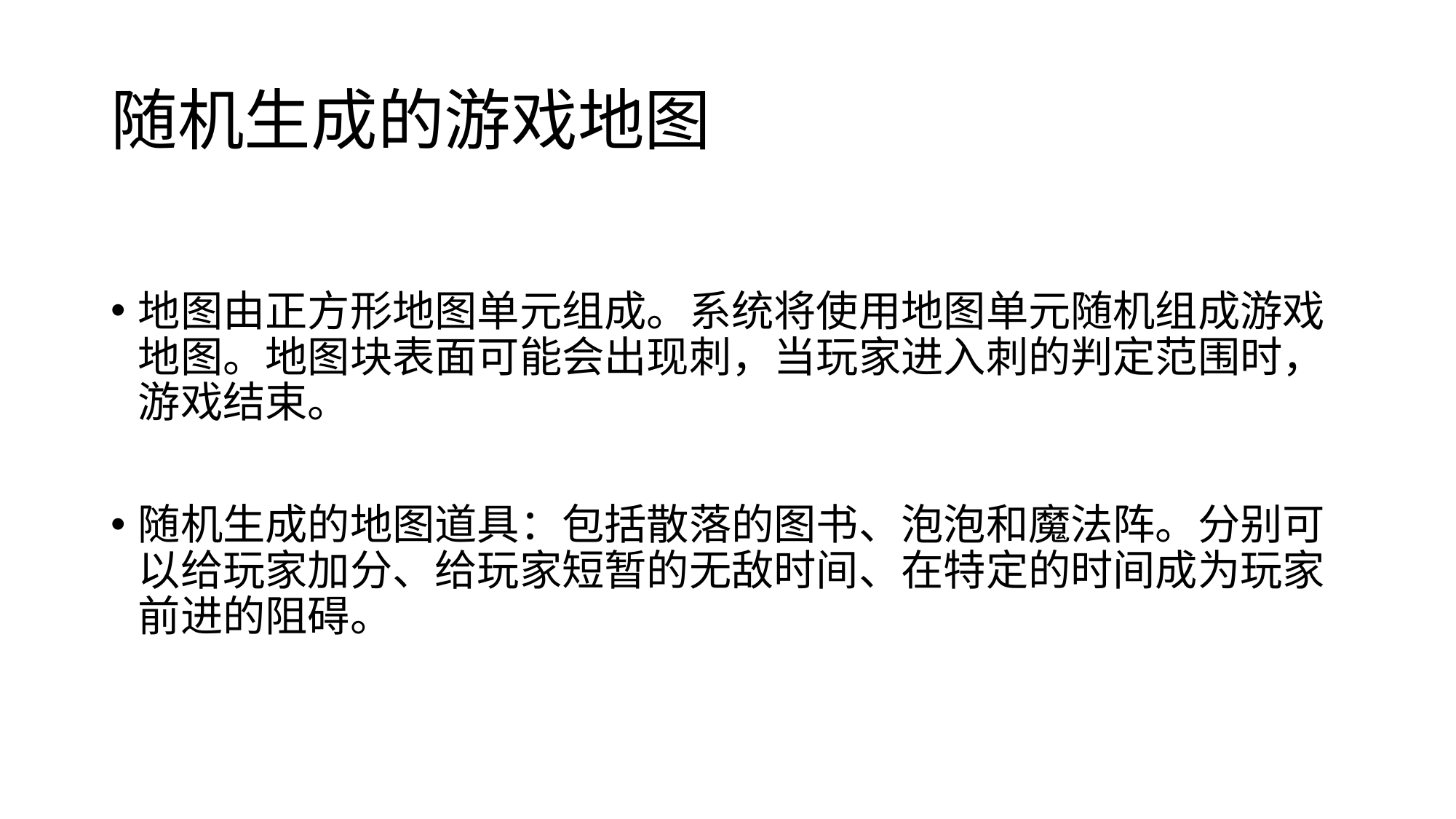

# 随机生成的游戏地图

地图由正方形地图单元组成。系统将使用地图单元随机组成游戏地图。地图块表面可能会出现刺，当玩家进入刺的判定范围时，游戏结束。

随机生成的地图道具：包括散落的图书、泡泡和魔法阵。分别可以给玩家加分、给玩家短暂的无敌时间、在特定的时间成为玩家前进的阻碍。